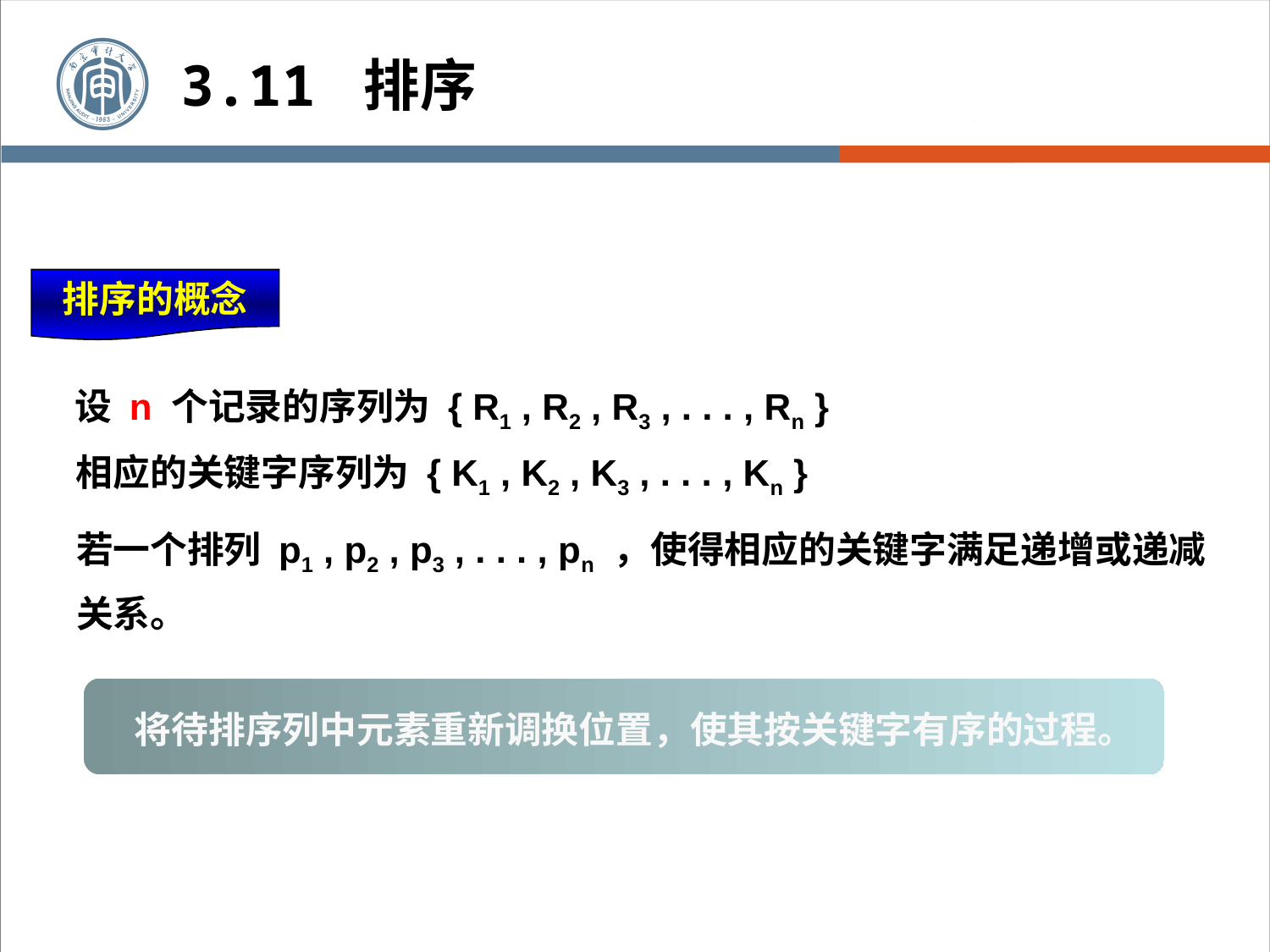

3.11 排序
排序的概念
设 n 个记录的序列为 { R1 , R2 , R3 , . . . , Rn }
相应的关键字序列为 { K1 , K2 , K3 , . . . , Kn }
若一个排列 p1 , p2 , p3 , . . . , pn ，使得相应的关键字满足递增或递减关系。

将待排序列中元素重新调换位置，使其按关键字有序的过程。